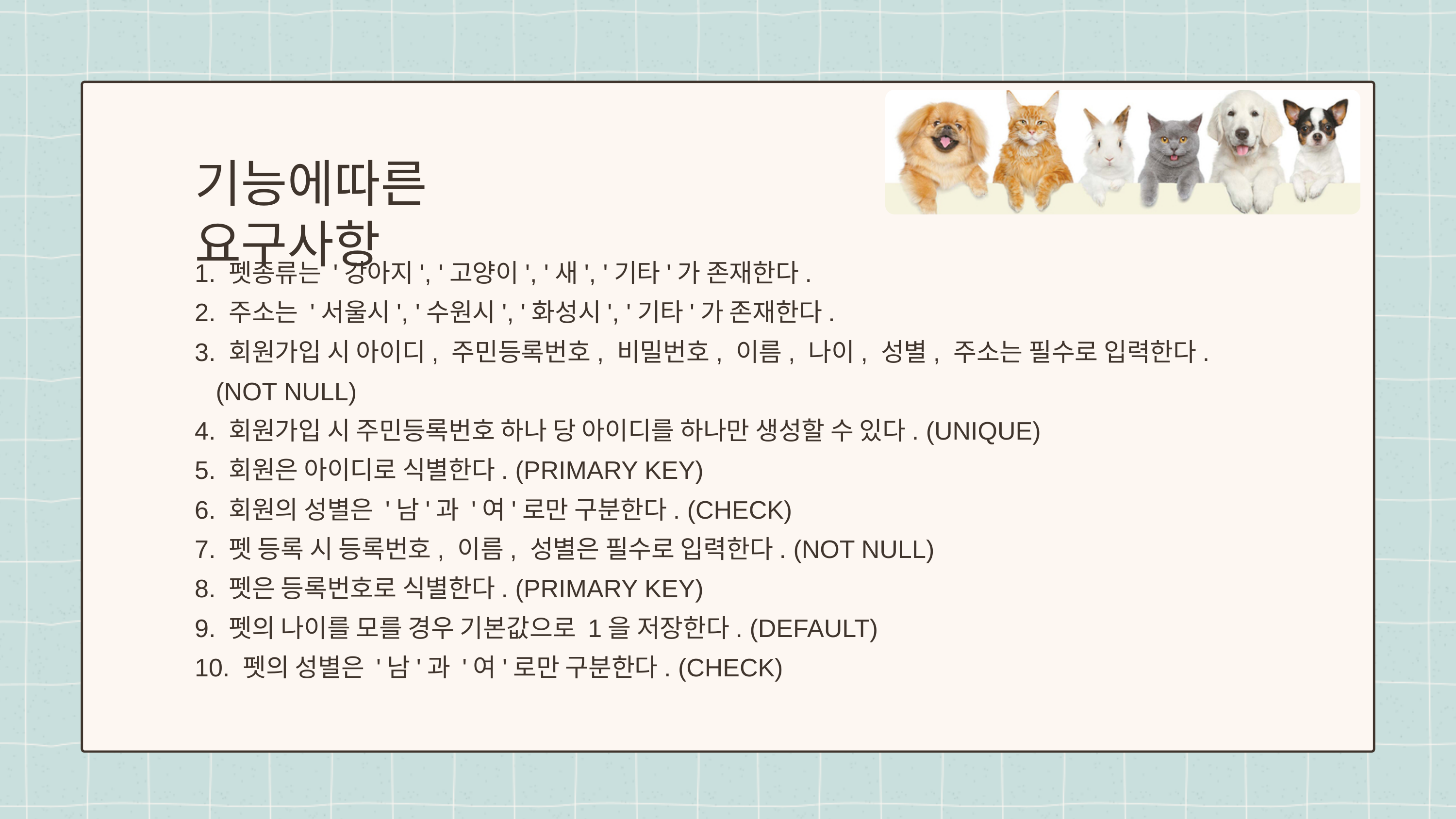

기능에따른 요구사항

1. 펫종류는 '강아지', '고양이', '새', '기타'가 존재한다.
2. 주소는 '서울시', '수원시', '화성시', '기타'가 존재한다.
3. 회원가입 시 아이디, 주민등록번호, 비밀번호, 이름, 나이, 성별, 주소는 필수로 입력한다.
   (NOT NULL)
4. 회원가입 시 주민등록번호 하나 당 아이디를 하나만 생성할 수 있다. (UNIQUE)
5. 회원은 아이디로 식별한다. (PRIMARY KEY)
6. 회원의 성별은 '남'과 '여'로만 구분한다. (CHECK)
7. 펫 등록 시 등록번호, 이름, 성별은 필수로 입력한다. (NOT NULL)
8. 펫은 등록번호로 식별한다. (PRIMARY KEY)
9. 펫의 나이를 모를 경우 기본값으로 1을 저장한다. (DEFAULT)
10. 펫의 성별은 '남'과 '여'로만 구분한다. (CHECK)